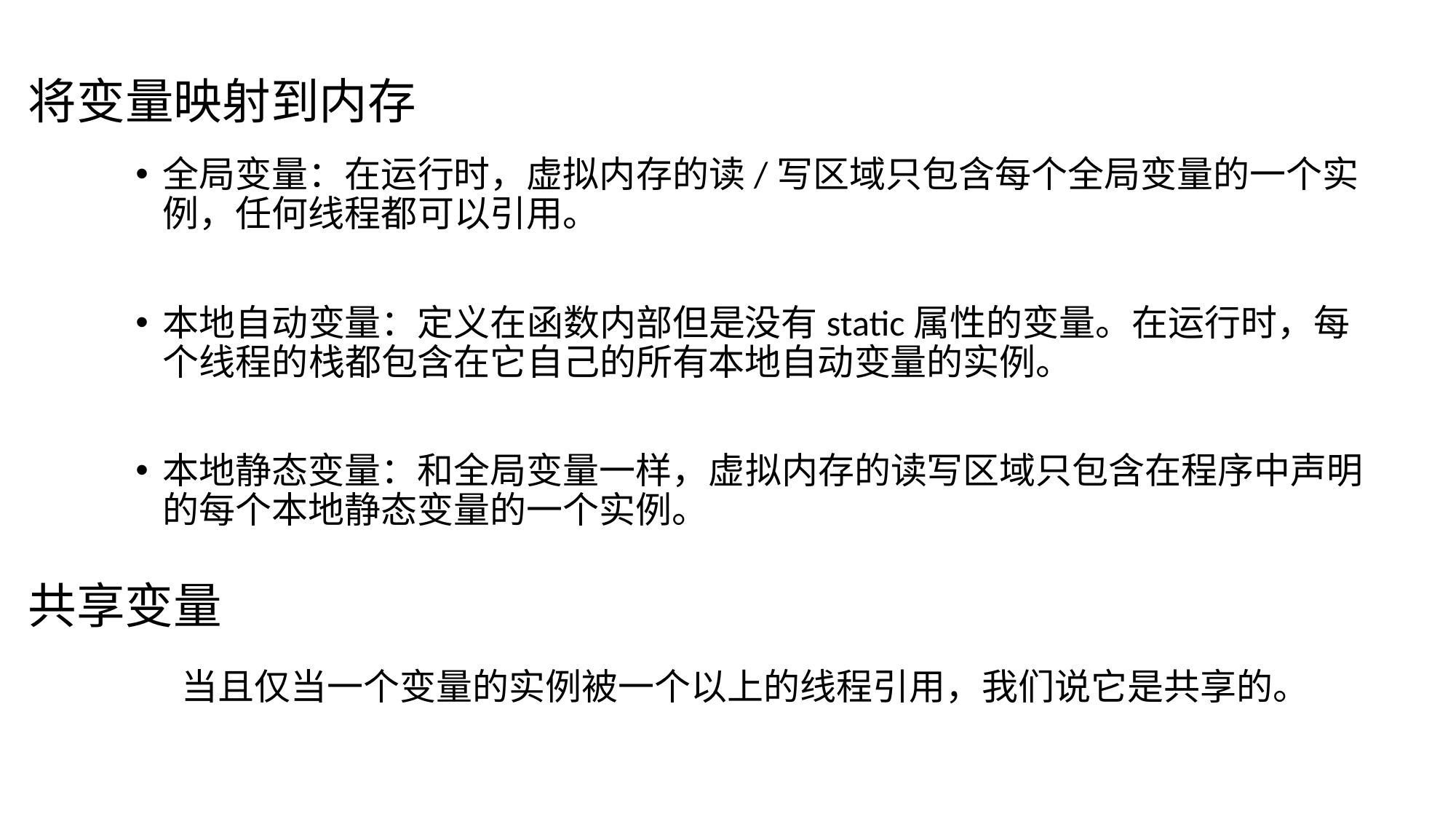

# 将变量映射到内存
全局变量：在运行时，虚拟内存的读/写区域只包含每个全局变量的一个实例，任何线程都可以引用。

本地自动变量：定义在函数内部但是没有static属性的变量。在运行时，每个线程的栈都包含在它自己的所有本地自动变量的实例。

本地静态变量：和全局变量一样，虚拟内存的读写区域只包含在程序中声明的每个本地静态变量的一个实例。
共享变量
当且仅当一个变量的实例被一个以上的线程引用，我们说它是共享的。